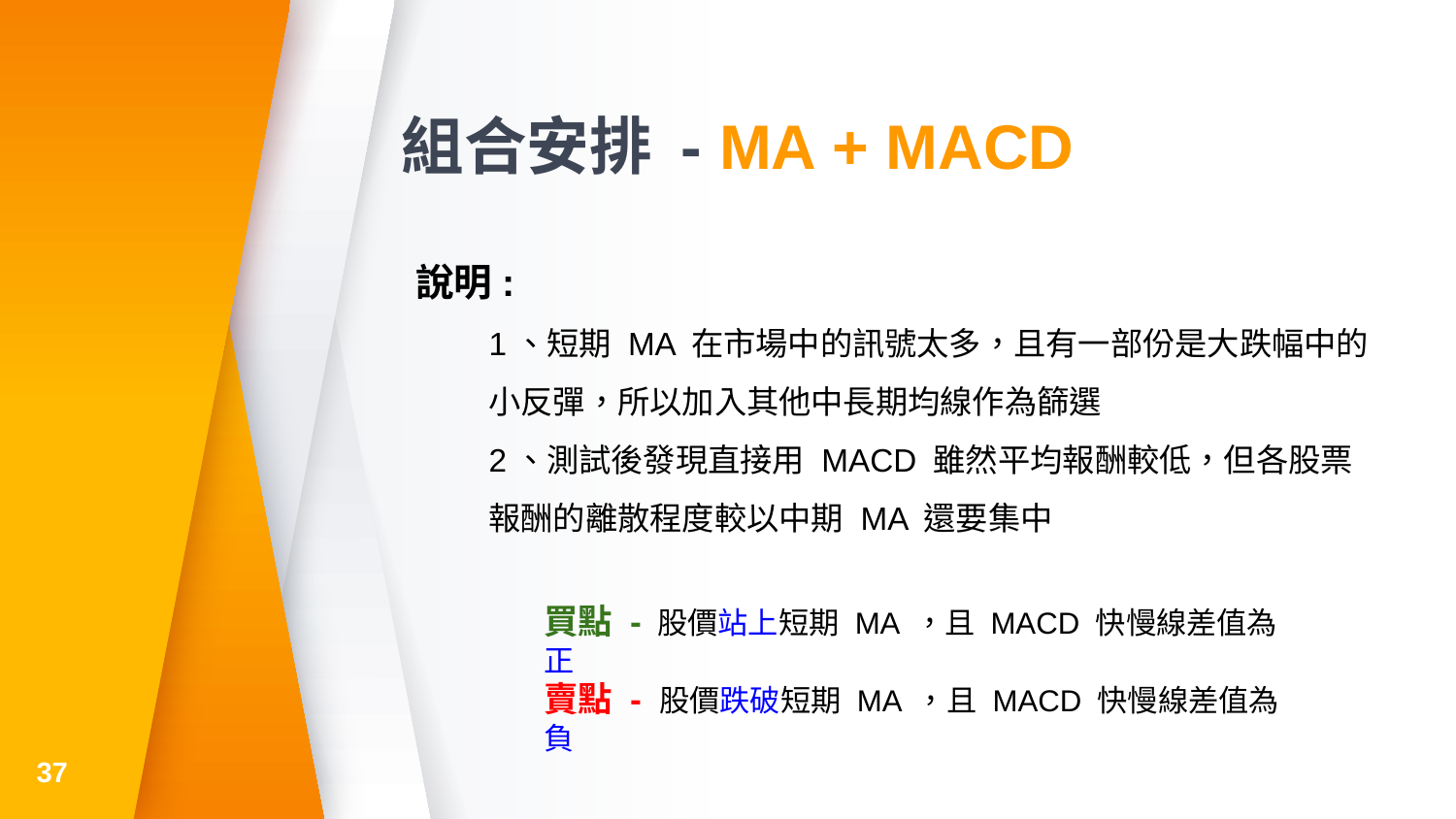

# 組合安排 - MA + MACD
說明:
1、短期 MA 在市場中的訊號太多，且有一部份是大跌幅中的小反彈，所以加入其他中長期均線作為篩選
2、測試後發現直接用 MACD 雖然平均報酬較低，但各股票報酬的離散程度較以中期 MA 還要集中
買點 - 股價站上短期 MA ，且 MACD 快慢線差值為正
賣點 - 股價跌破短期 MA ，且 MACD 快慢線差值為負
37